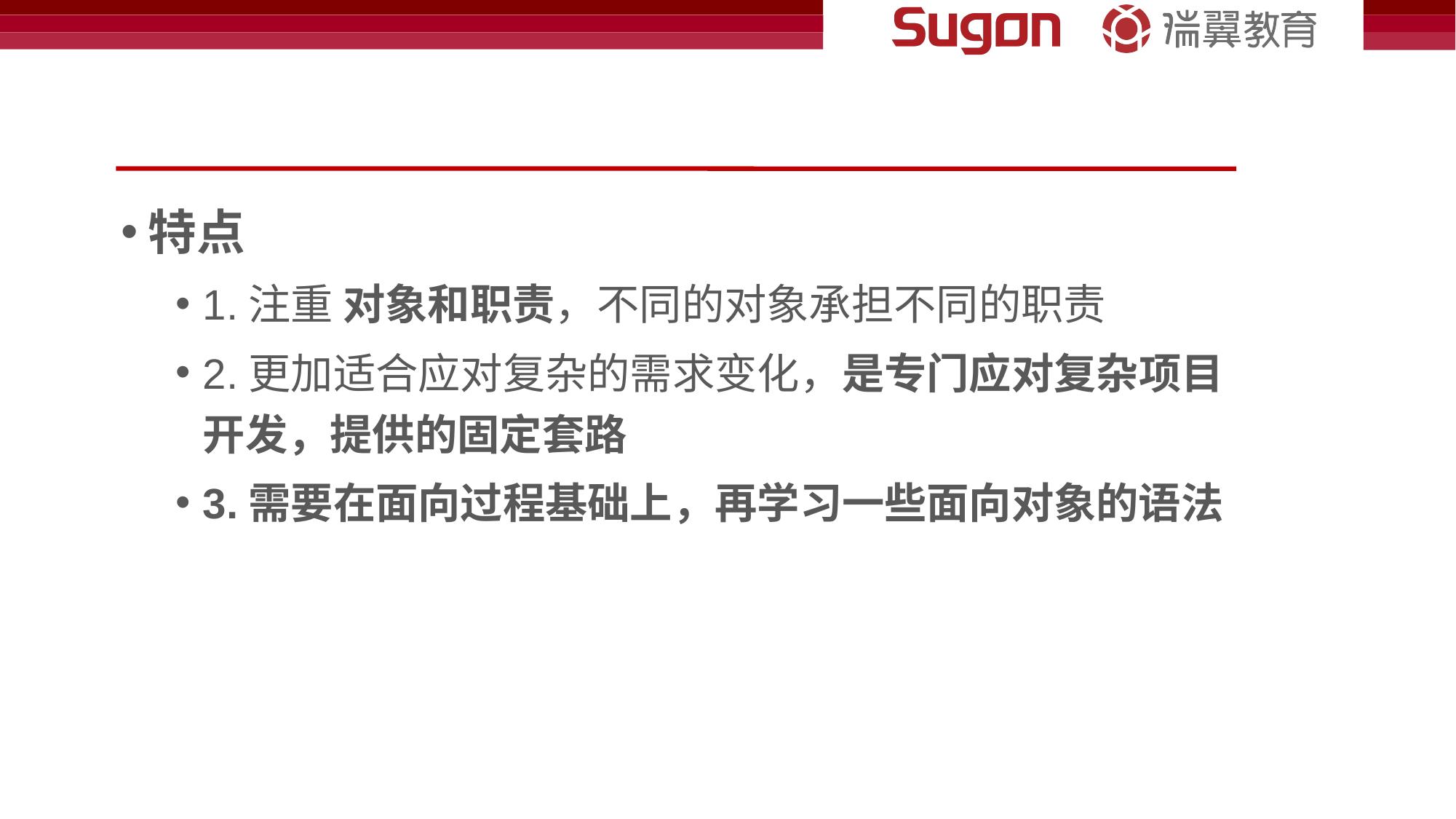

#
特点
1.注重 对象和职责，不同的对象承担不同的职责
2.更加适合应对复杂的需求变化，是专门应对复杂项目开发，提供的固定套路
3.需要在面向过程基础上，再学习一些面向对象的语法